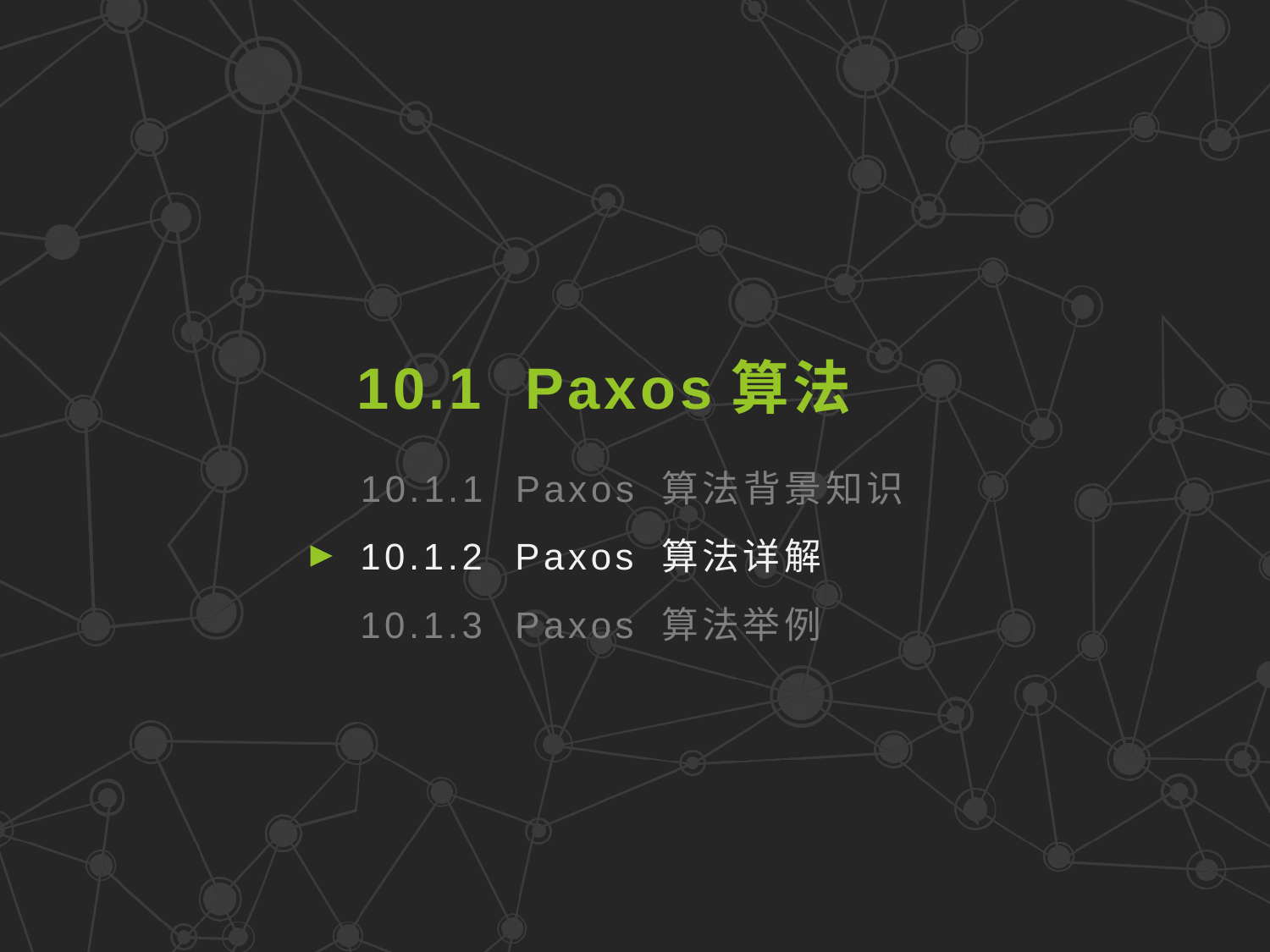

10.1  Paxos算法
10.1.1  Paxos 算法背景知识
10.1.2  Paxos 算法详解

10.1.3  Paxos 算法举例